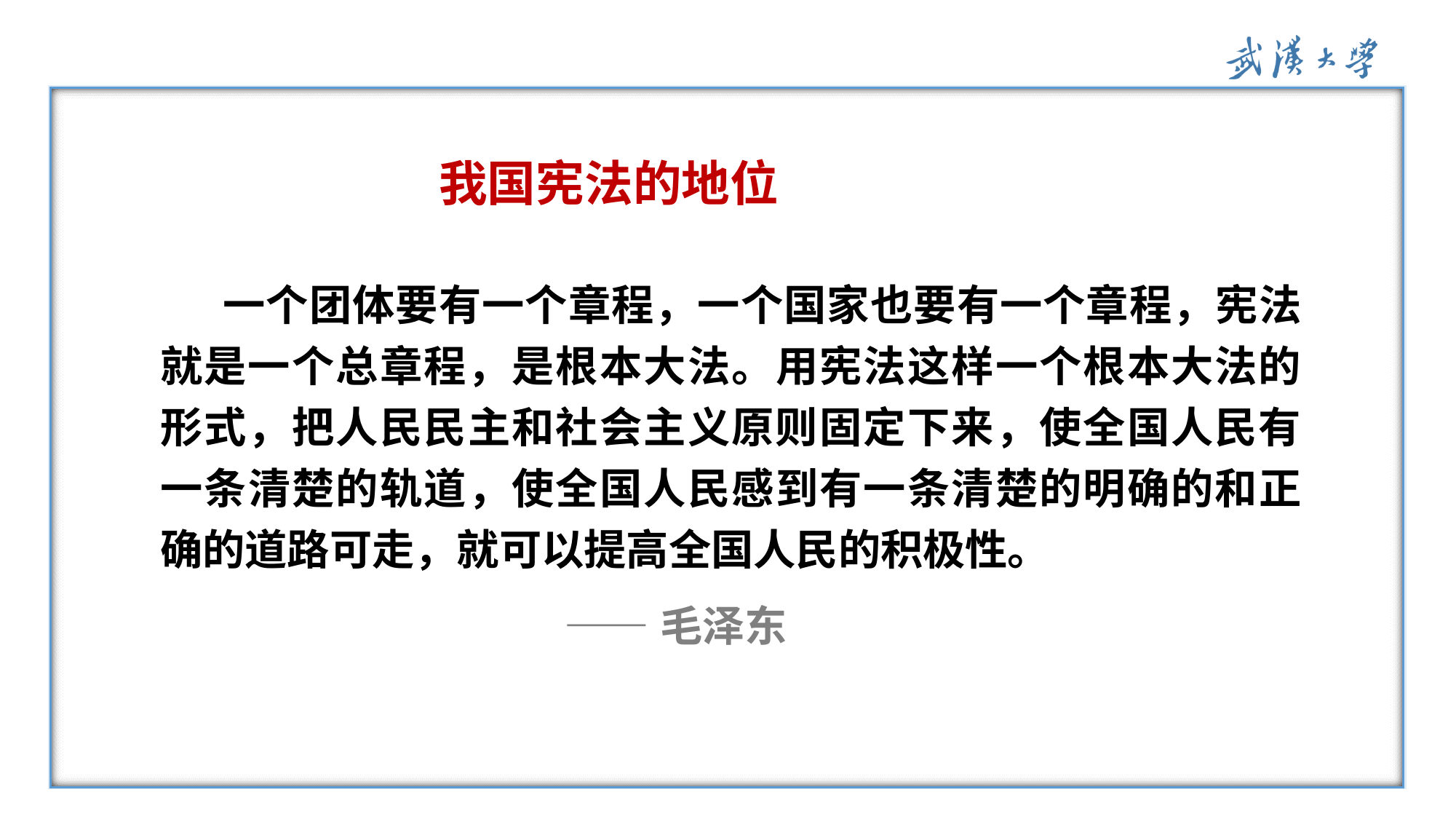

# 我国宪法的地位
     一个团体要有一个章程，一个国家也要有一个章程，宪法就是一个总章程，是根本大法。用宪法这样一个根本大法的形式，把人民民主和社会主义原则固定下来，使全国人民有一条清楚的轨道，使全国人民感到有一条清楚的明确的和正确的道路可走，就可以提高全国人民的积极性。
                                          ——毛泽东